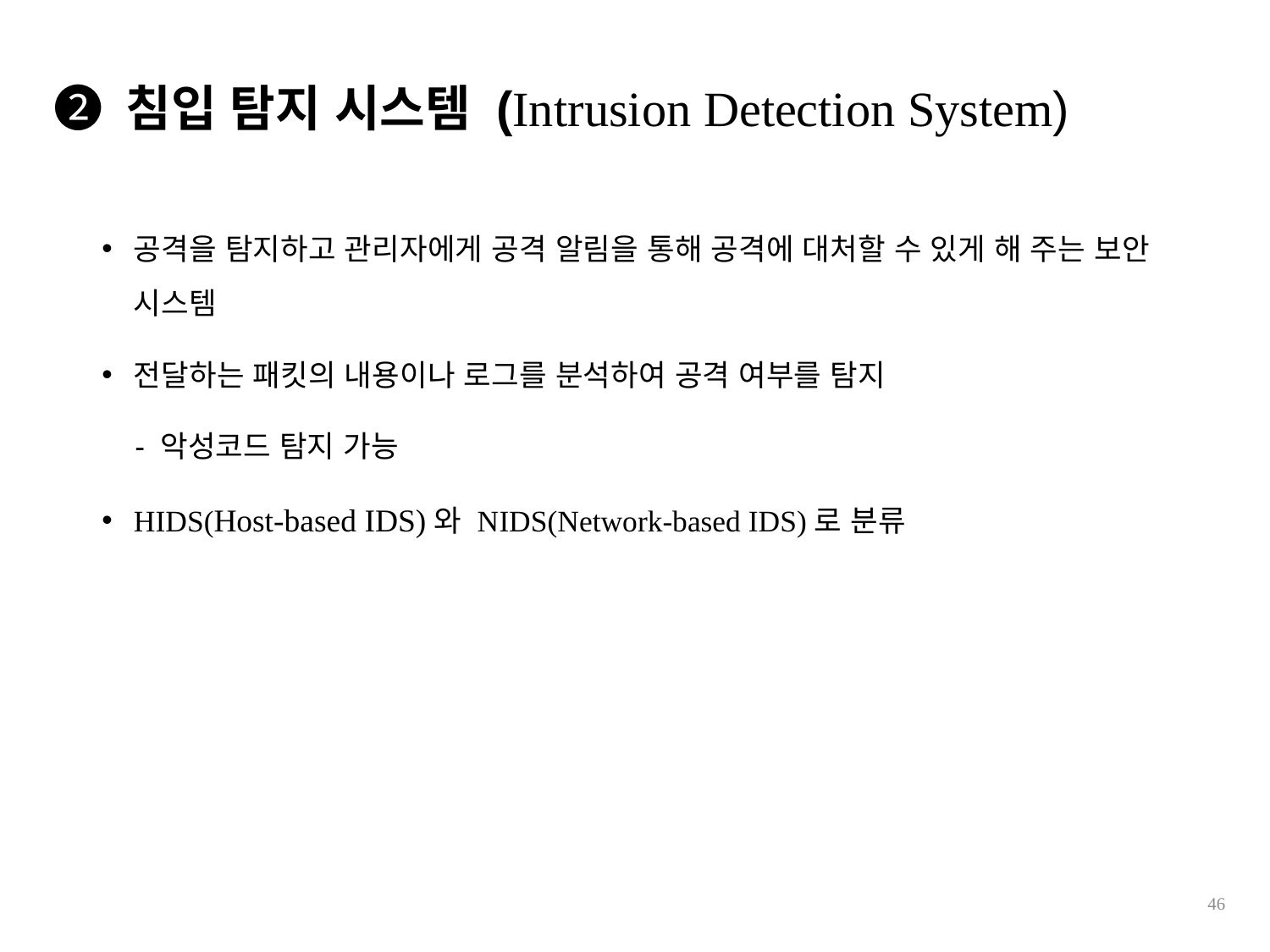

❷ 침입 탐지 시스템 (Intrusion Detection System)
공격을 탐지하고 관리자에게 공격 알림을 통해 공격에 대처할 수 있게 해 주는 보안 시스템
전달하는 패킷의 내용이나 로그를 분석하여 공격 여부를 탐지
    - 악성코드 탐지 가능
HIDS(Host-based IDS)와 NIDS(Network-based IDS)로 분류

46